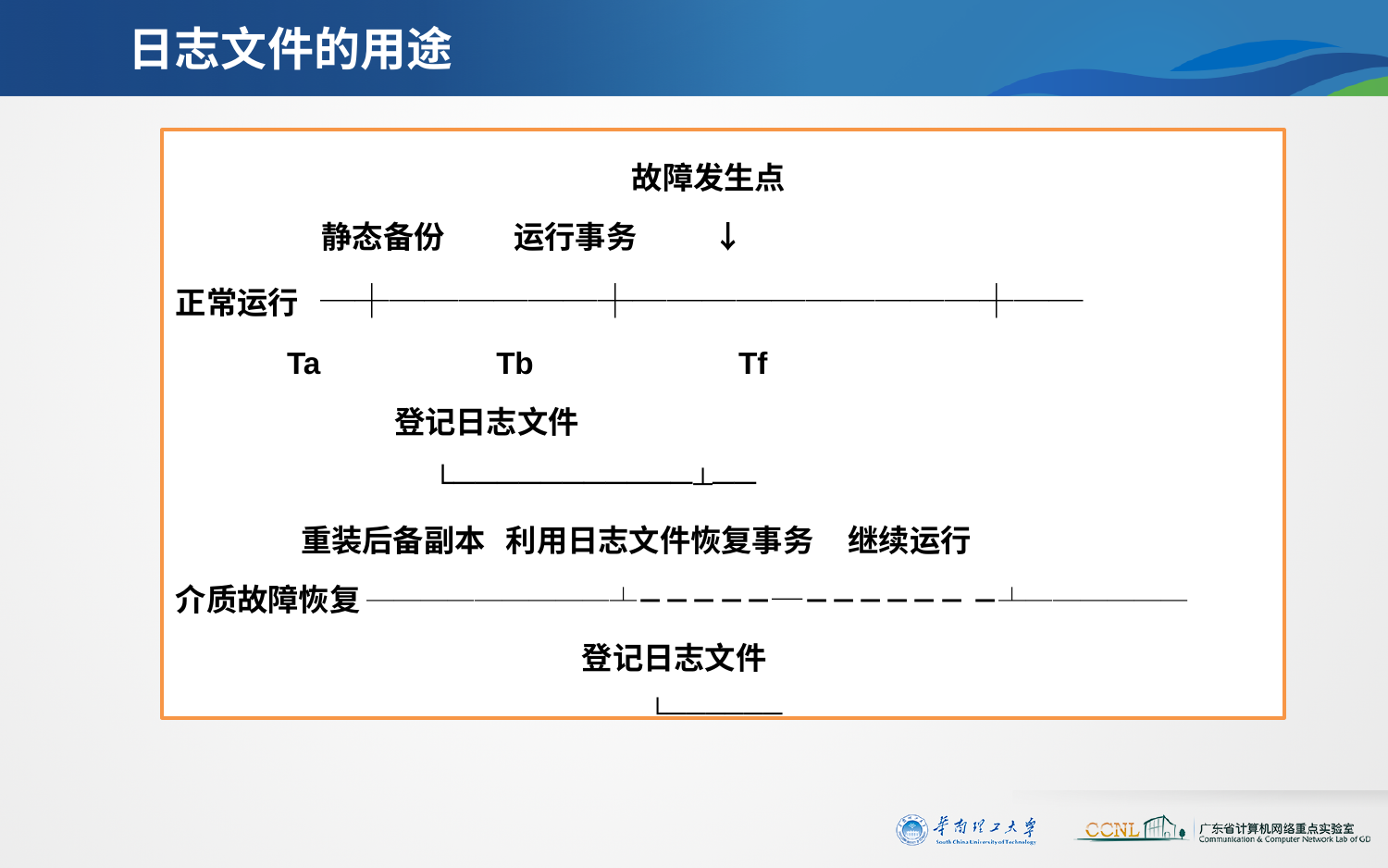

# 日志文件的用途
                                                     		        故障发生点
                  　静态备份          运行事务           ↓
正常运行   ─┼──────┼──────────┼──
             Ta        　　　Tb                        Tf
                                  登记日志文件
                              └───────────┴──
                   重装后备副本   利用日志文件恢复事务     继续运行
介质故障恢复 ─────────┴－－－－－─－－－－－－ －┴──────
                                                                登记日志文件
                                                              └──────